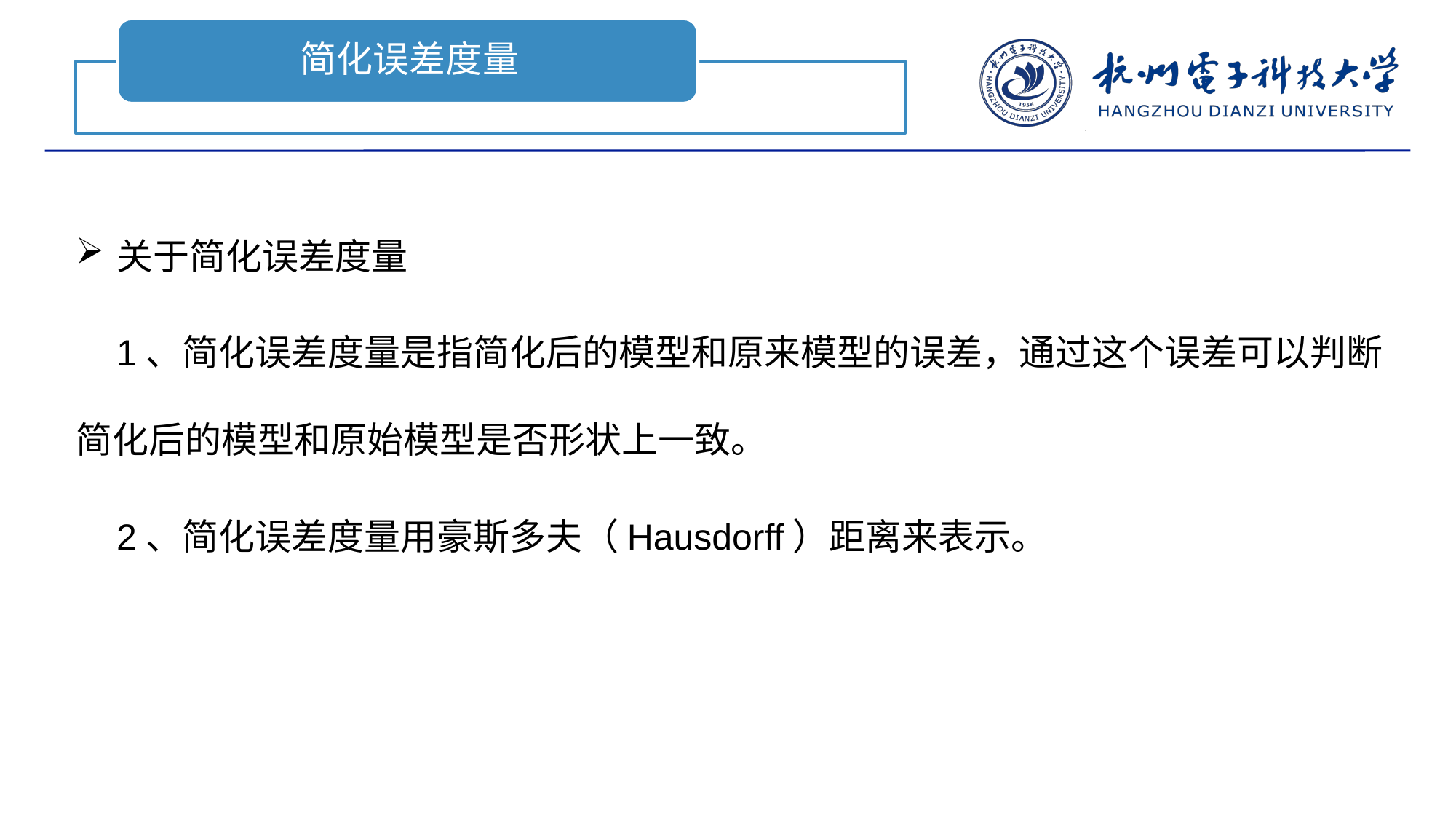

简化误差度量
关于简化误差度量
    1、简化误差度量是指简化后的模型和原来模型的误差，通过这个误差可以判断简化后的模型和原始模型是否形状上一致。
    2、简化误差度量用豪斯多夫（Hausdorff）距离来表示。